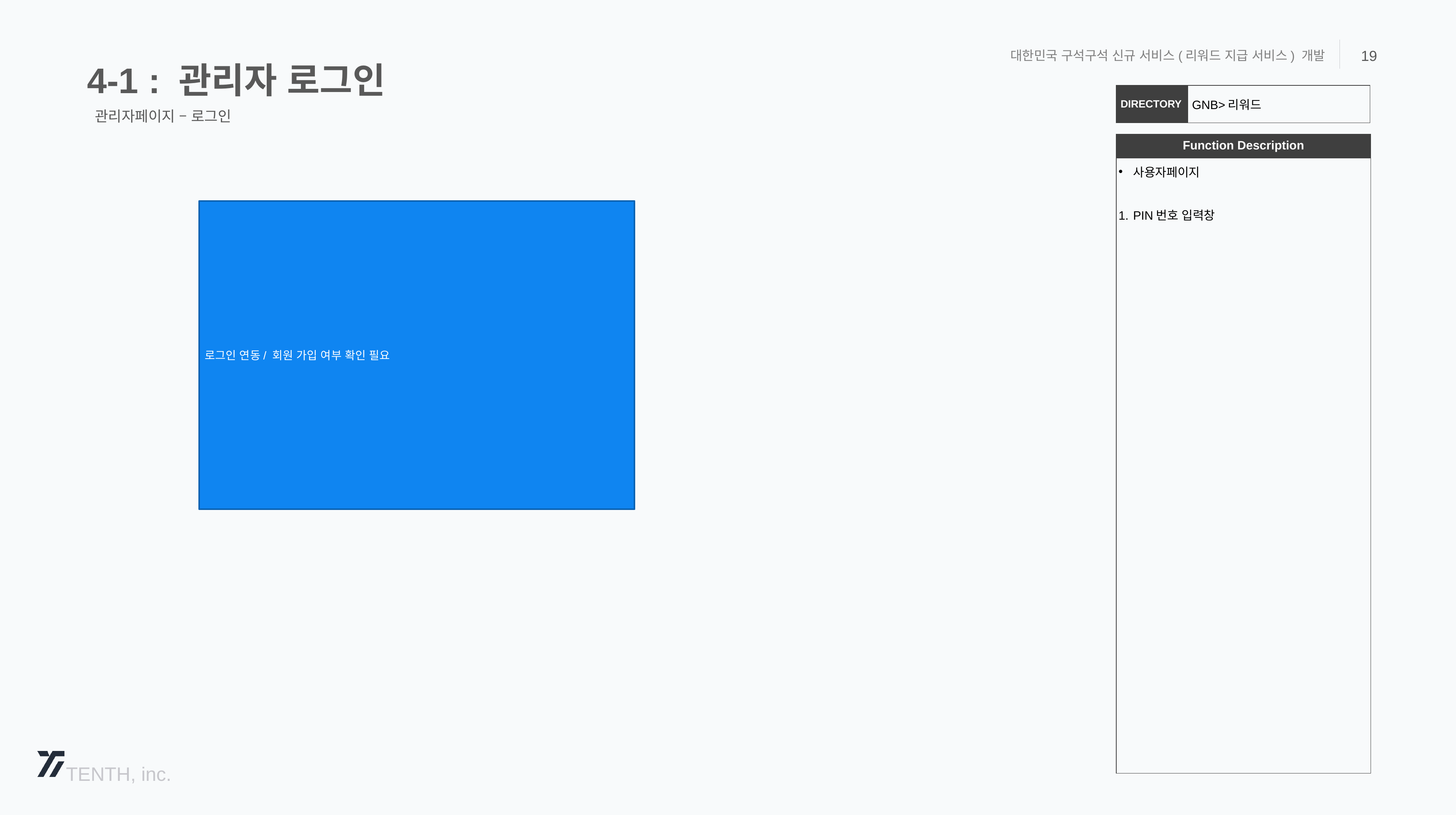

4-1 : 관리자 로그인
대한민국 구석구석 신규 서비스(리워드 지급 서비스) 개발
19
| DIRECTORY | GNB>리워드 |
| --- | --- |
관리자페이지 – 로그인
| Function Description |
| --- |
| 사용자페이지 PIN번호 입력창 |
로그인 연동/ 회원 가입 여부 확인 필요